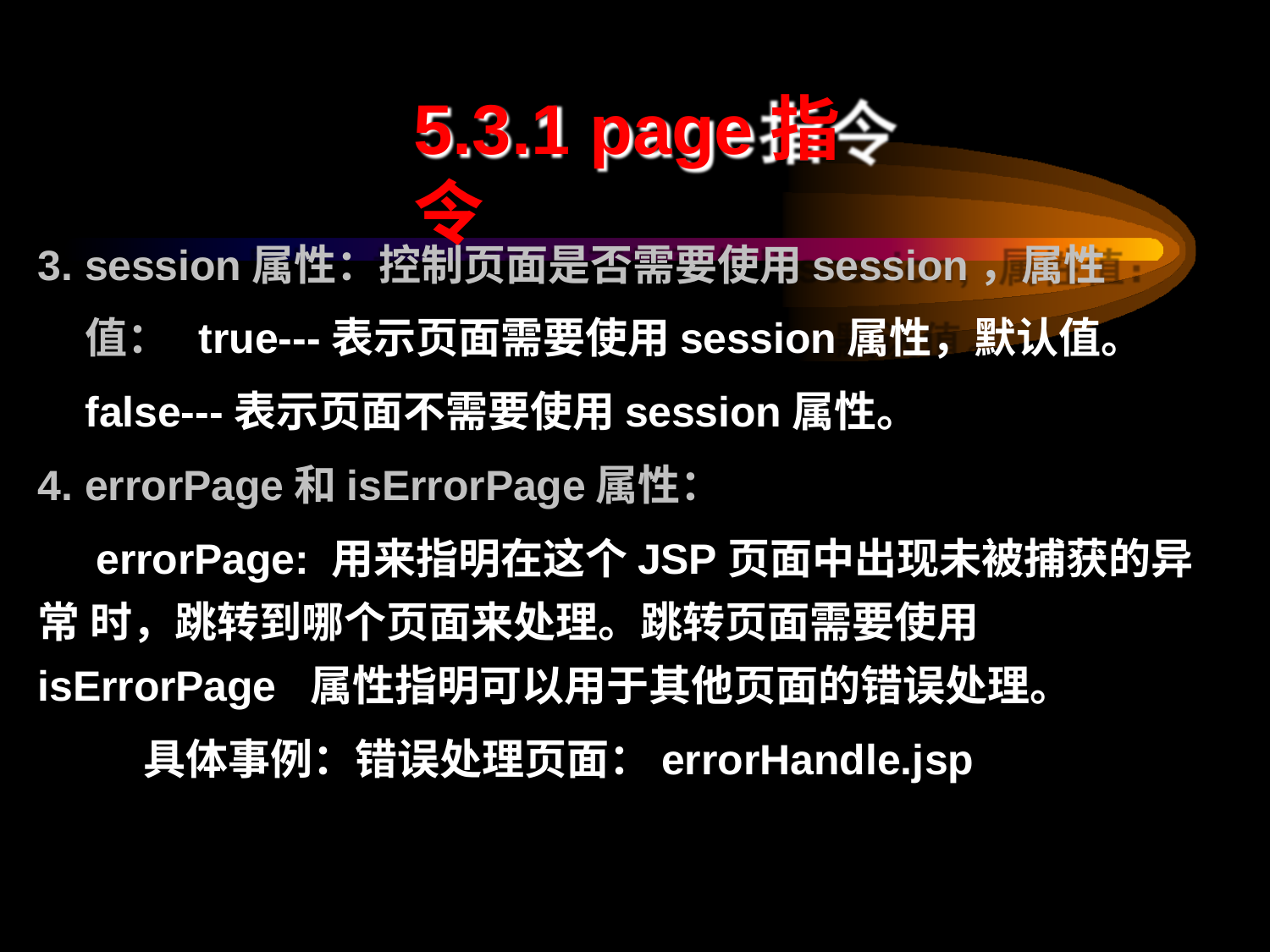

# 5.3.1 page指令

session属性：控制页面是否需要使用session，属性值：  true---表示页面需要使用session属性，默认值。
false---表示页面不需要使用session属性。
errorPage和isErrorPage属性：
errorPage: 用来指明在这个JSP页面中出现未被捕获的异常 时，跳转到哪个页面来处理。跳转页面需要使用isErrorPage  属性指明可以用于其他页面的错误处理。
具体事例：错误处理页面：errorHandle.jsp